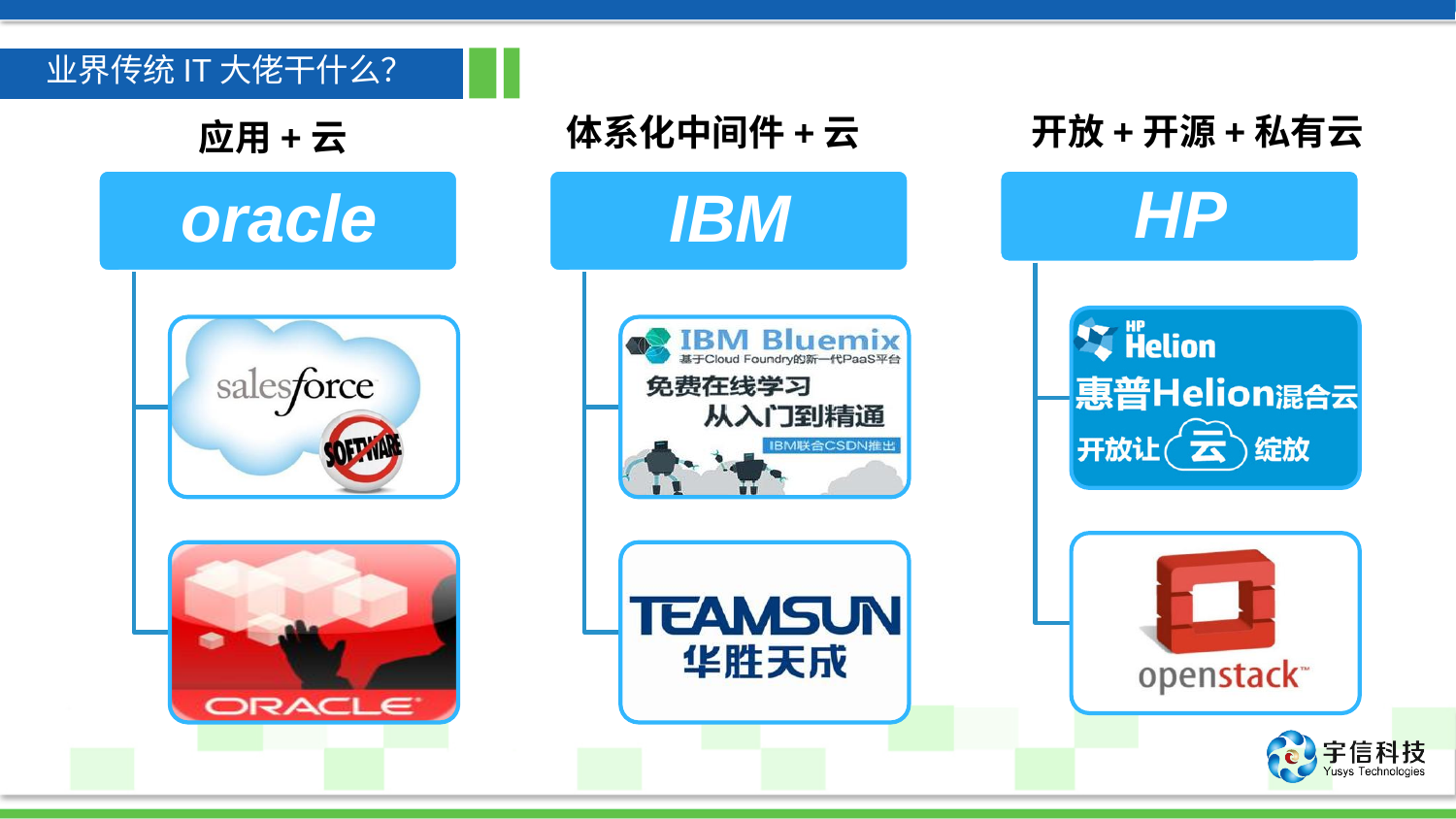

业界传统IT大佬干什么？

开放+开源+私有云
体系化中间件+云
应用+云
oracle

IBM

HP